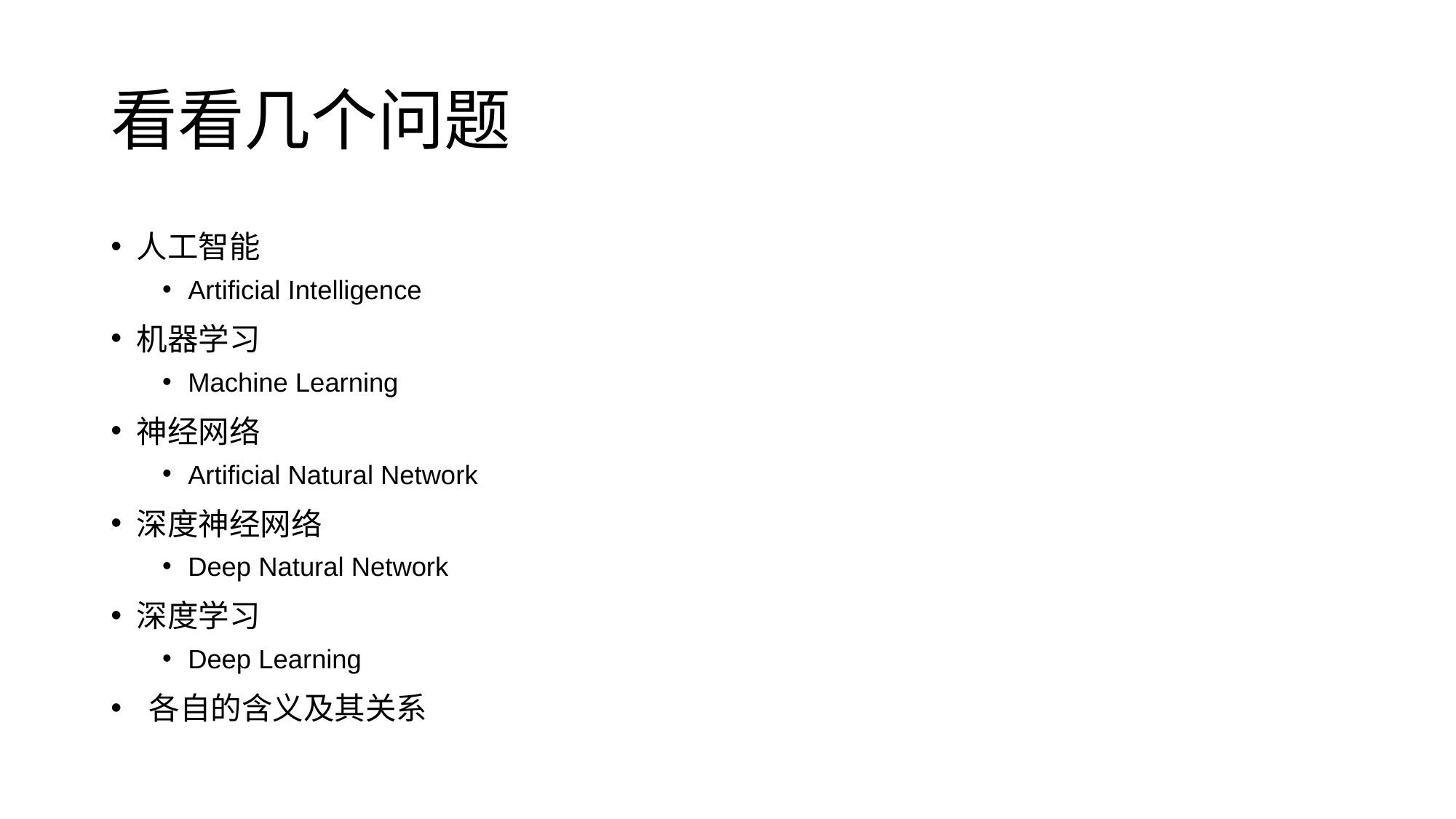

# 看看几个问题
人工智能
Artificial Intelligence
机器学习
Machine Learning
神经网络
Artificial Natural Network
深度神经网络
Deep Natural Network
深度学习
Deep Learning
 各自的含义及其关系